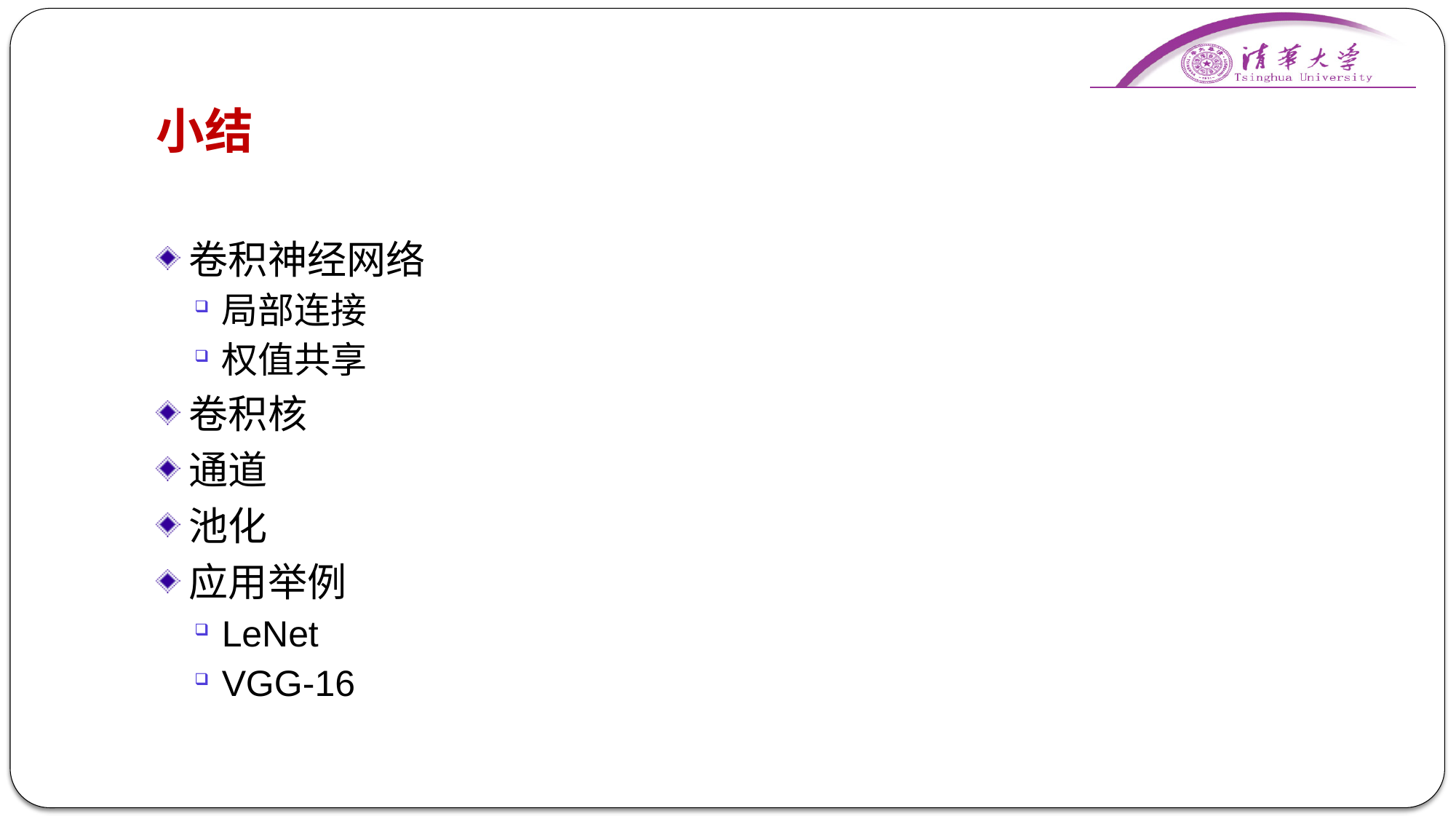

# 小结

卷积神经网络
局部连接
权值共享
卷积核
通道
池化
应用举例
LeNet
VGG-16